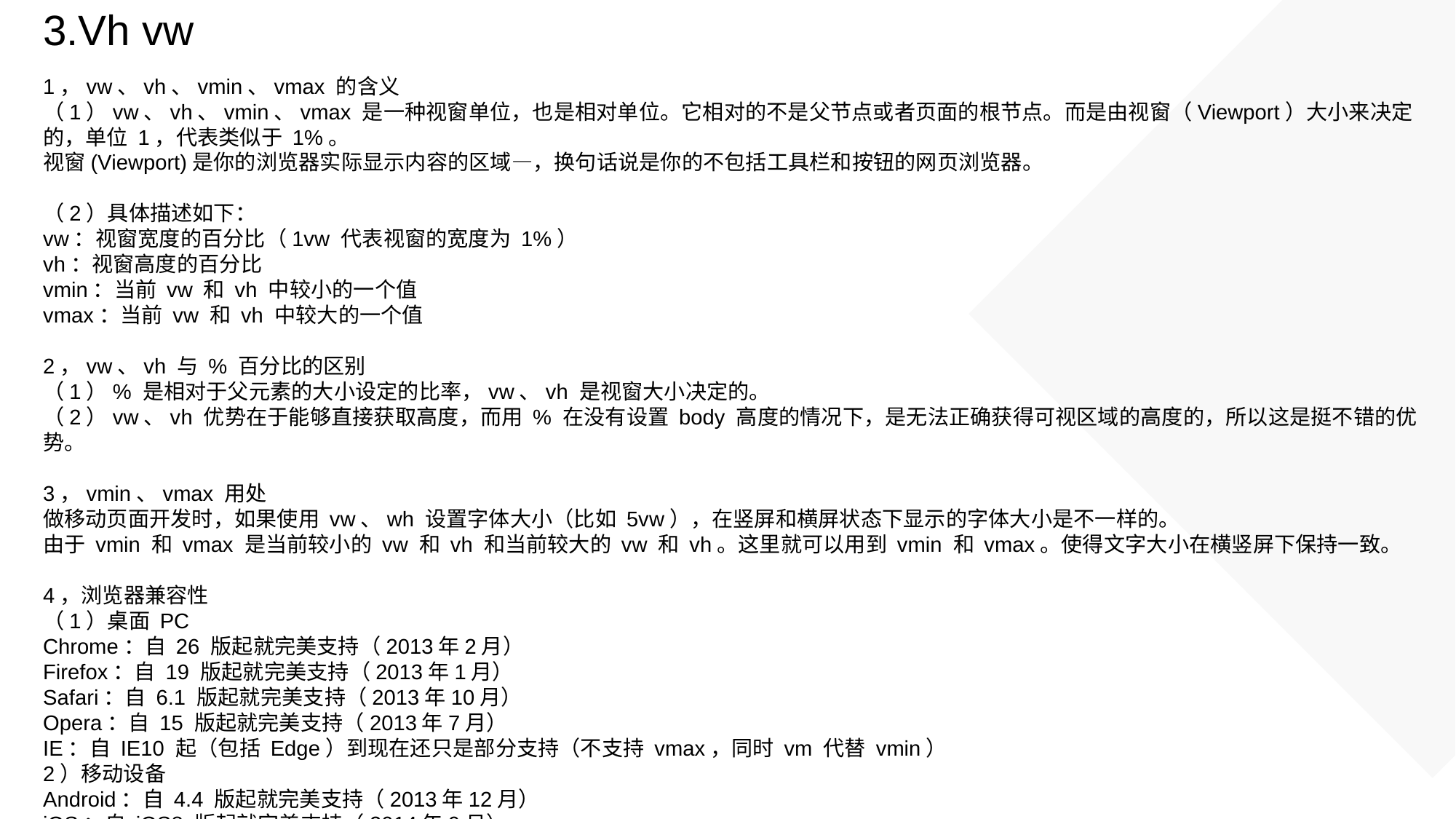

3.Vh vw
1，vw、vh、vmin、vmax 的含义
（1）vw、vh、vmin、vmax 是一种视窗单位，也是相对单位。它相对的不是父节点或者页面的根节点。而是由视窗（Viewport）大小来决定的，单位 1，代表类似于 1%。
视窗(Viewport)是你的浏览器实际显示内容的区域—，换句话说是你的不包括工具栏和按钮的网页浏览器。

（2）具体描述如下：
vw：视窗宽度的百分比（1vw 代表视窗的宽度为 1%）
vh：视窗高度的百分比
vmin：当前 vw 和 vh 中较小的一个值
vmax：当前 vw 和 vh 中较大的一个值

2，vw、vh 与 % 百分比的区别
（1）% 是相对于父元素的大小设定的比率，vw、vh 是视窗大小决定的。
（2）vw、vh 优势在于能够直接获取高度，而用 % 在没有设置 body 高度的情况下，是无法正确获得可视区域的高度的，所以这是挺不错的优势。

3，vmin、vmax 用处
做移动页面开发时，如果使用 vw、wh 设置字体大小（比如 5vw），在竖屏和横屏状态下显示的字体大小是不一样的。
由于 vmin 和 vmax 是当前较小的 vw 和 vh 和当前较大的 vw 和 vh。这里就可以用到 vmin 和 vmax。使得文字大小在横竖屏下保持一致。

4，浏览器兼容性
（1）桌面 PC
Chrome：自 26 版起就完美支持（2013年2月）
Firefox：自 19 版起就完美支持（2013年1月）
Safari：自 6.1 版起就完美支持（2013年10月）
Opera：自 15 版起就完美支持（2013年7月）
IE：自 IE10 起（包括 Edge）到现在还只是部分支持（不支持 vmax，同时 vm 代替 vmin）
2）移动设备
Android：自 4.4 版起就完美支持（2013年12月）
iOS：自 iOS8 版起就完美支持（2014年9月）